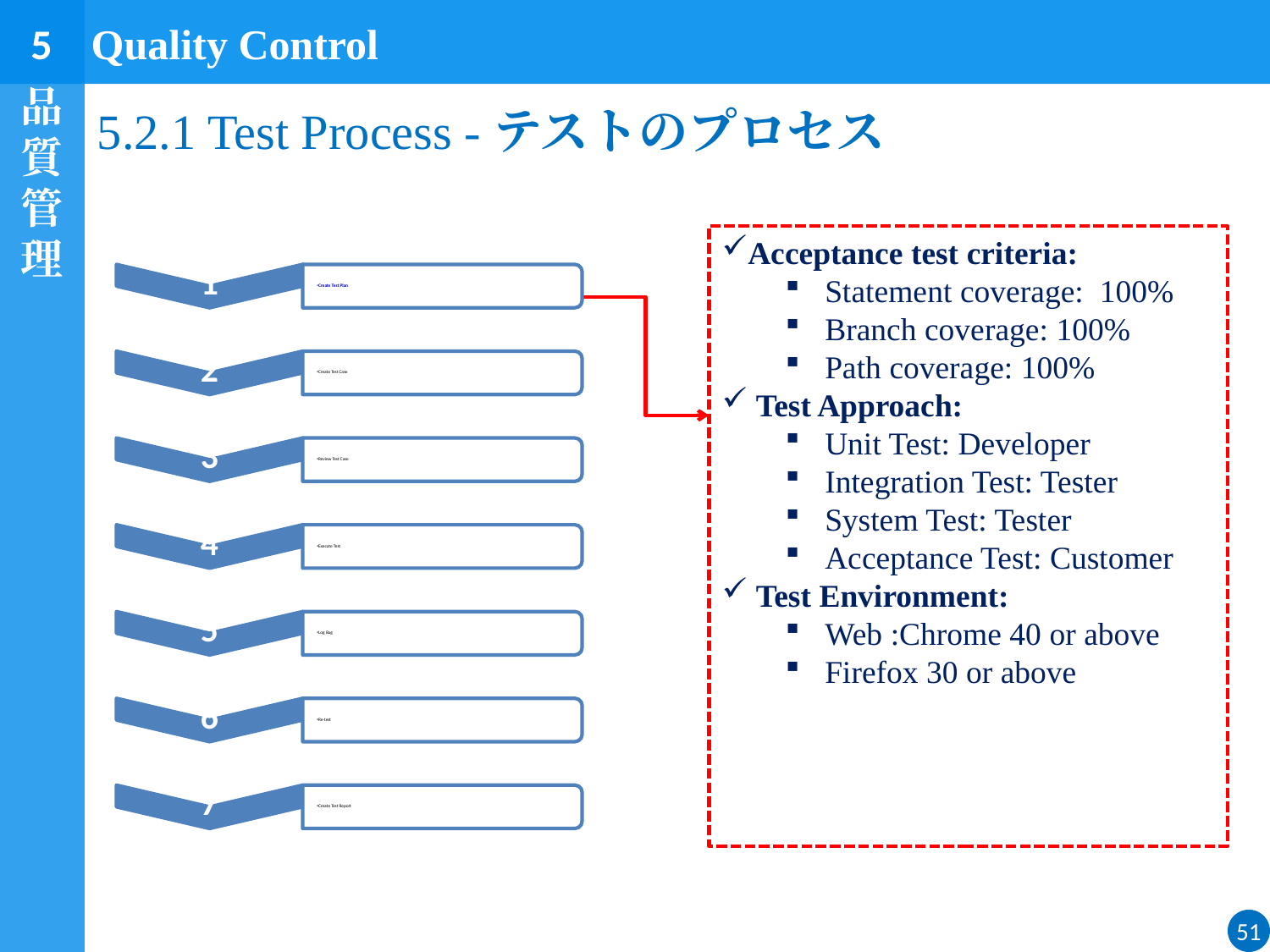

5
Quality Control
品質管理
# 5.2.1 Test Process -テストのプロセス
Acceptance test criteria:
Statement coverage:  100%
Branch coverage: 100%
Path coverage: 100%
 Test Approach:
Unit Test: Developer
Integration Test: Tester
System Test: Tester
Acceptance Test: Customer
 Test Environment:
Web :Chrome 40 or above
Firefox 30 or above

1
Create Test Plan
2
7
3
4
5
6
Create Test Case
Review Test Case
Execute Test
Log Bug
Re-test
Create Test Report
51